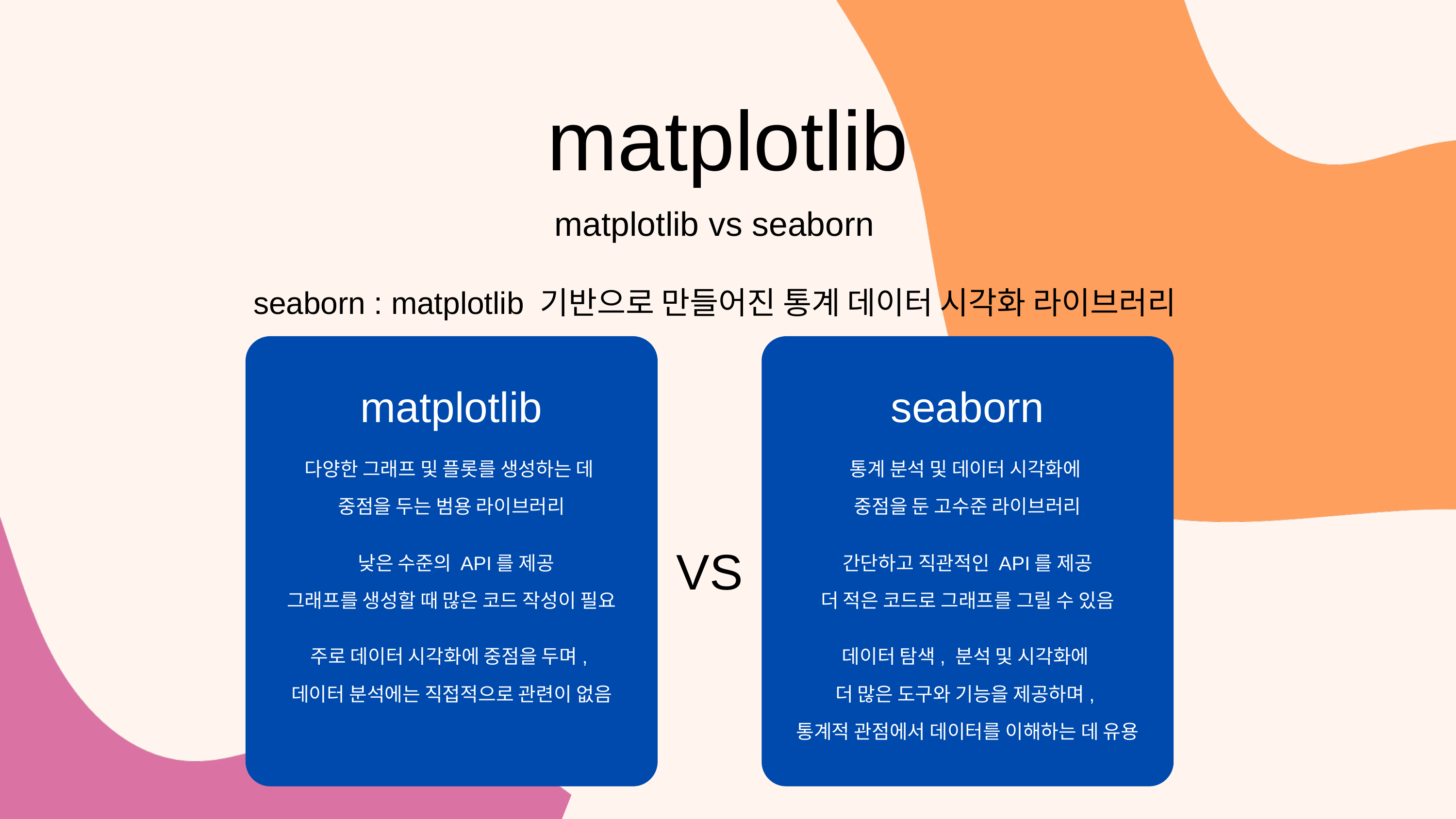

matplotlib
matplotlib vs seaborn

seaborn : matplotlib 기반으로 만들어진 통계 데이터 시각화 라이브러리

matplotlib
다양한 그래프 및 플롯를 생성하는 데
중점을 두는 범용 라이브러리
 낮은 수준의 API를 제공
그래프를 생성할 때 많은 코드 작성이 필요
주로 데이터 시각화에 중점을 두며,
데이터 분석에는 직접적으로 관련이 없음

seaborn
통계 분석 및 데이터 시각화에
중점을 둔 고수준 라이브러리
간단하고 직관적인 API를 제공
더 적은 코드로 그래프를 그릴 수 있음
데이터 탐색, 분석 및 시각화에
더 많은 도구와 기능을 제공하며,
통계적 관점에서 데이터를 이해하는 데 유용
VS